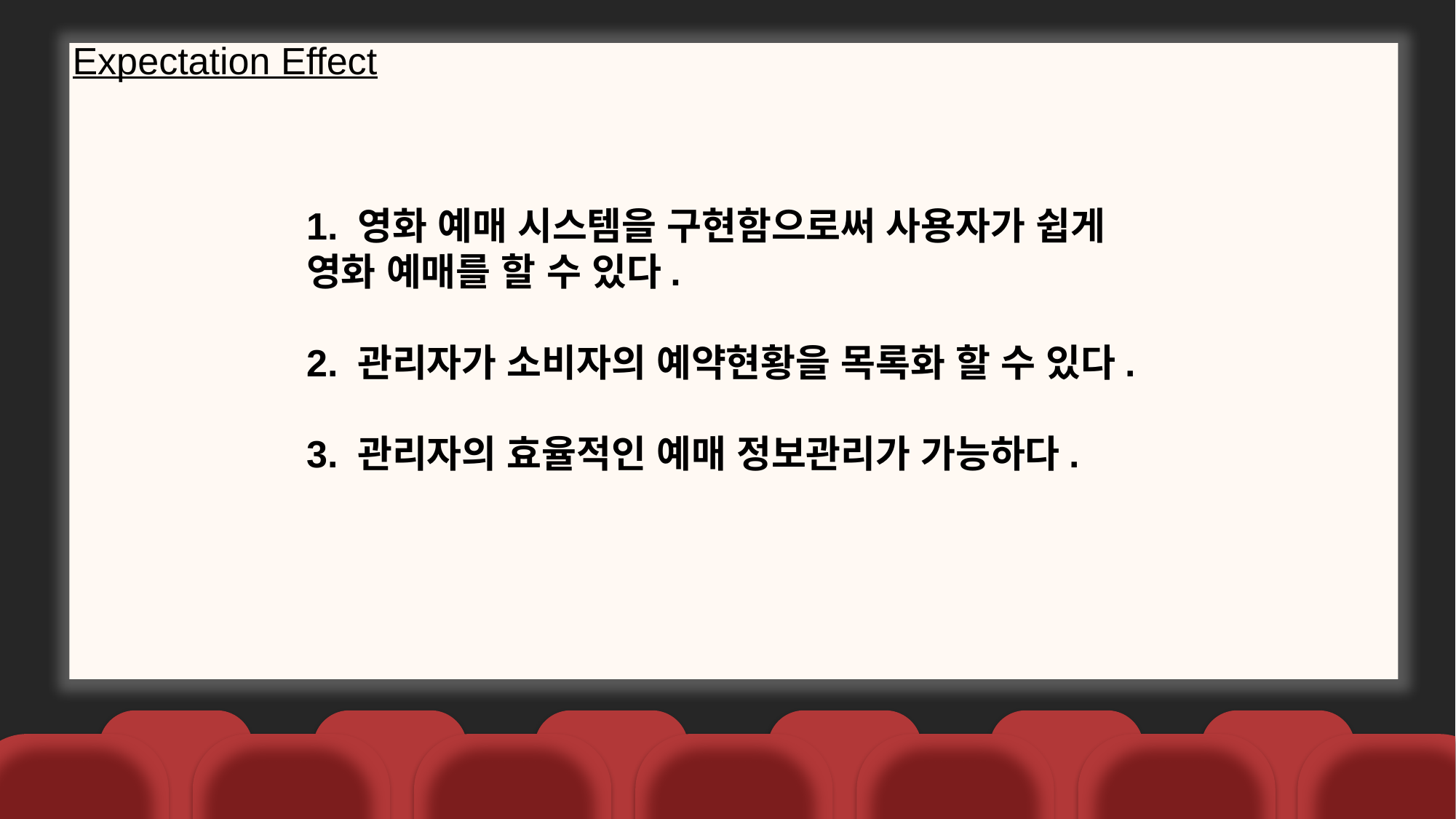

Expectation Effect
1. 영화 예매 시스템을 구현함으로써 사용자가 쉽게 영화 예매를 할 수 있다.

2. 관리자가 소비자의 예약현황을 목록화 할 수 있다.

3. 관리자의 효율적인 예매 정보관리가 가능하다.